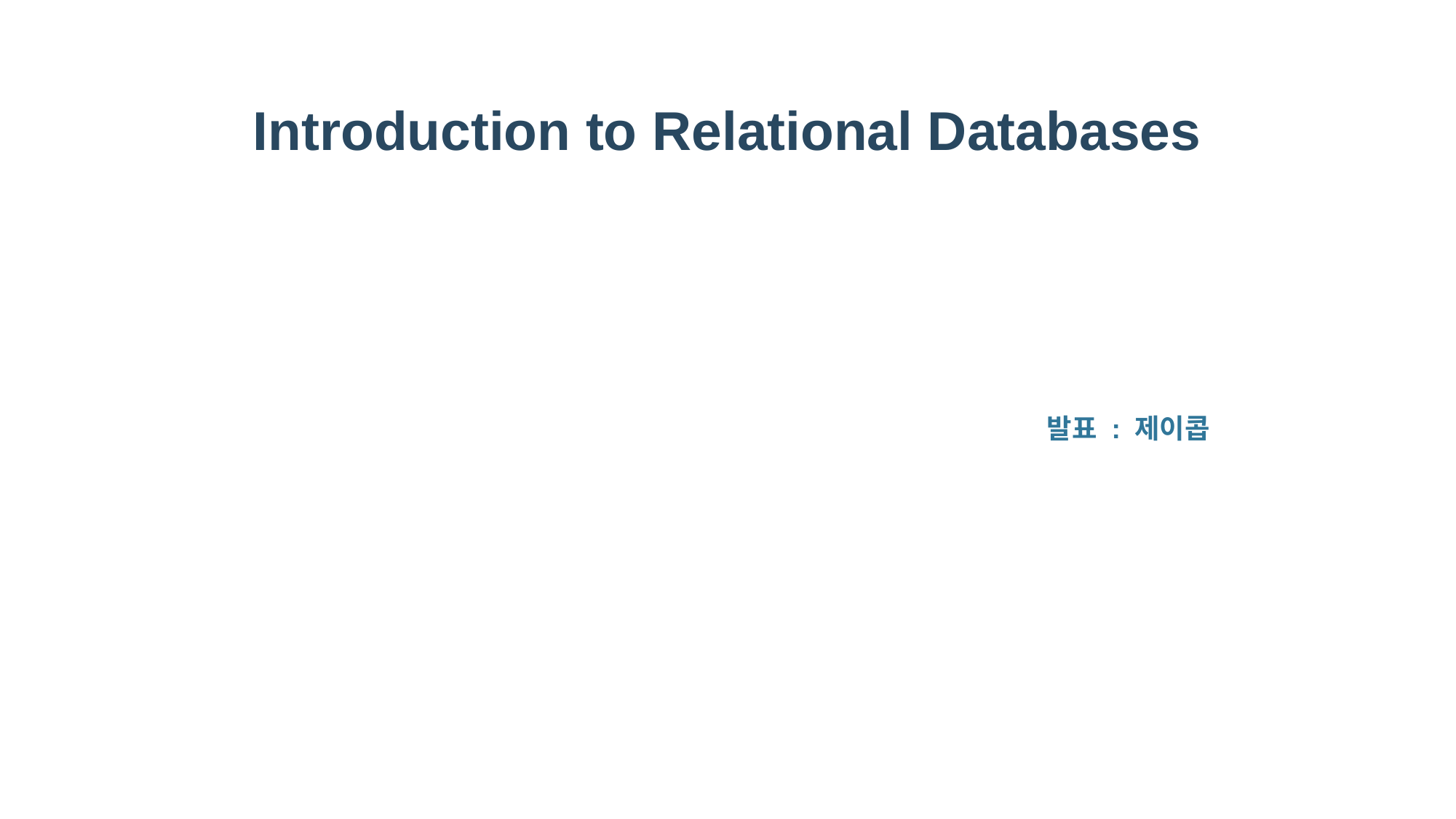

Introduction to Relational Databases
발표 : 제이콥